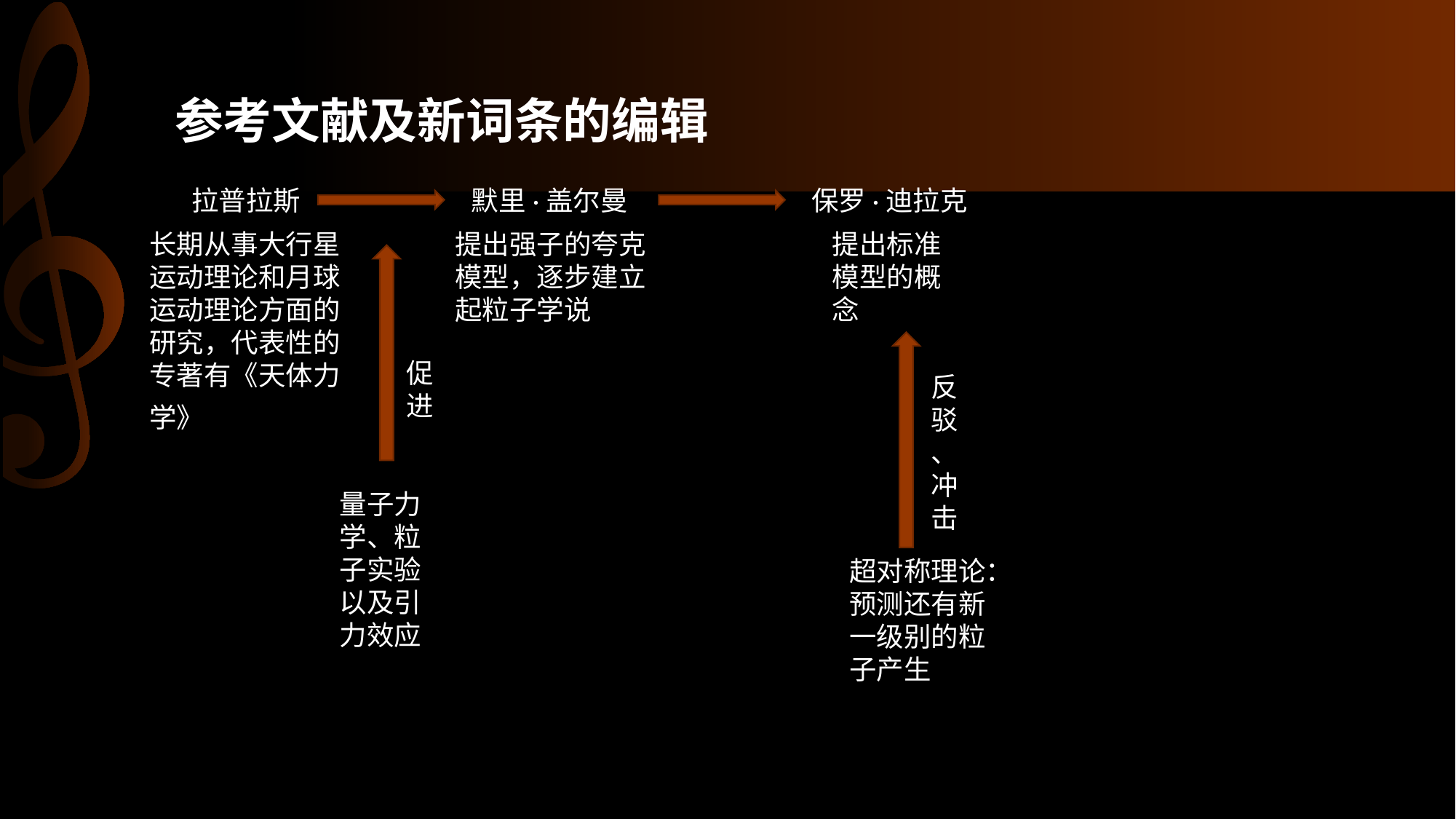

# 参考文献及新词条的编辑
拉普拉斯
默里·盖尔曼
保罗·迪拉克

长期从事大行星运动理论和月球运动理论方面的研究，代表性的专著有《天体力学》

提出强子的夸克模型，逐步建立起粒子学说

提出标准模型的概念

促进
反驳、冲击
量子力学、粒子实验以及引力效应
超对称理论：预测还有新一级别的粒子产生